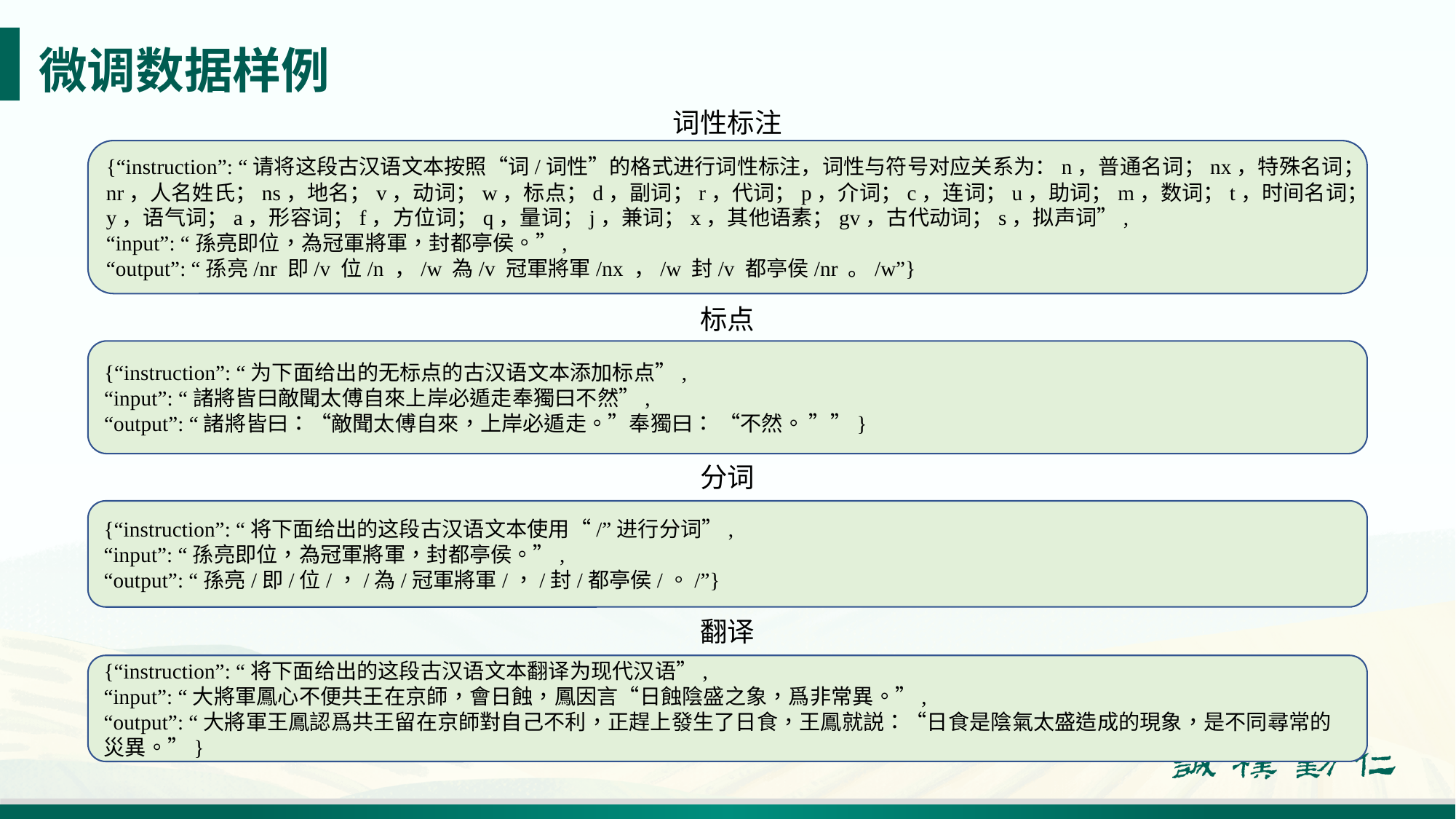

# 微调数据样例
词性标注
{“instruction”: “请将这段古汉语文本按照“词/词性”的格式进行词性标注，词性与符号对应关系为：n，普通名词；nx，特殊名词；nr，人名姓氏；ns，地名；v，动词；w，标点；d，副词；r，代词；p，介词；c，连词；u，助词；m，数词；t，时间名词；y，语气词；a，形容词；f，方位词；q，量词；j，兼词；x，其他语素；gv，古代动词；s，拟声词”,
“input”: “孫亮即位，為冠軍將軍，封都亭侯。”,
“output”: “孫亮/nr 即/v 位/n ，/w 為/v 冠軍將軍/nx ，/w 封/v 都亭侯/nr 。/w”}
标点
{“instruction”: “为下面给出的无标点的古汉语文本添加标点”,
“input”: “諸將皆曰敵聞太傅自來上岸必遁走奉獨曰不然”,
“output”: “諸將皆曰：“敵聞太傅自來，上岸必遁走。”奉獨曰： “不然。 ””}
分词
{“instruction”: “将下面给出的这段古汉语文本使用“/”进行分词”,
“input”: “孫亮即位，為冠軍將軍，封都亭侯。”,
“output”: “孫亮/即/位/，/為/冠軍將軍/，/封/都亭侯/。/”}
翻译
{“instruction”: “将下面给出的这段古汉语文本翻译为现代汉语”,
“input”: “大將軍鳳心不便共王在京師，會日蝕，鳳因言“日蝕陰盛之象，爲非常異。”,
“output”: “大將軍王鳳認爲共王留在京師對自己不利，正趕上發生了日食，王鳳就説：“日食是陰氣太盛造成的現象，是不同尋常的災異。”}